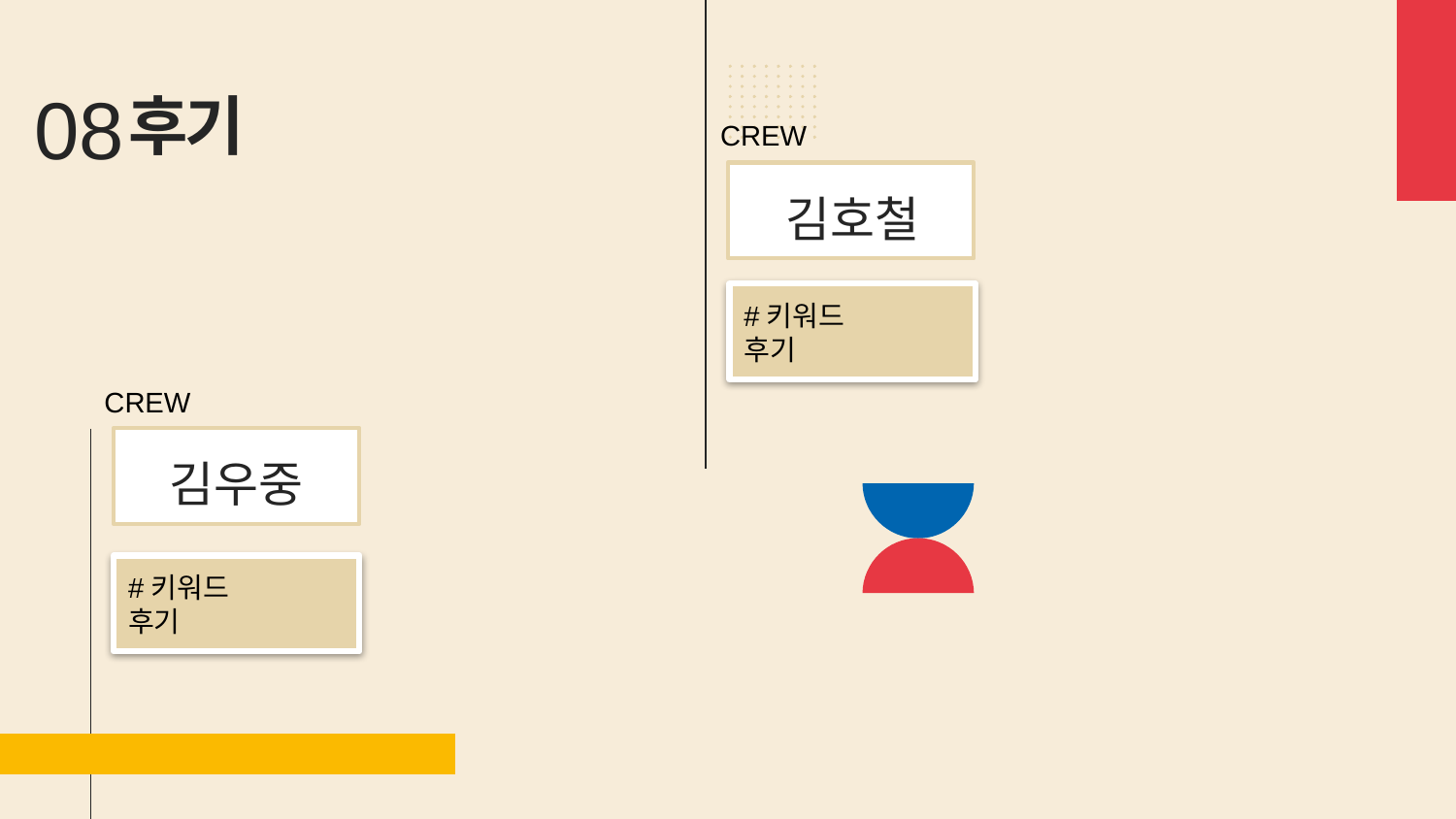

# 후기
08
CREW

김호철
#키워드
후기
CREW

김우중
#키워드
후기